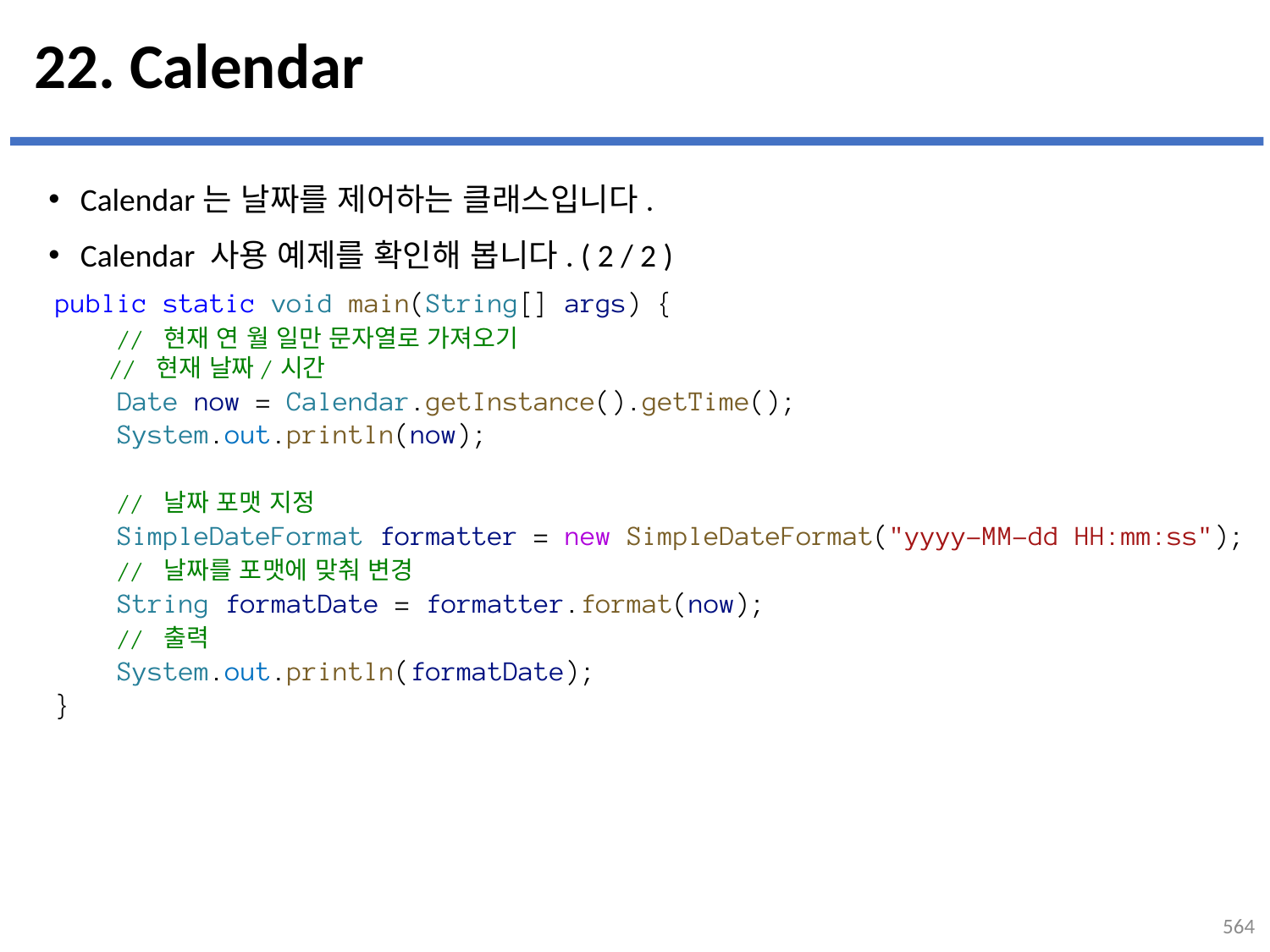

# 22. Calendar
Calendar는 날짜를 제어하는 클래스입니다.
Calendar 사용 예제를 확인해 봅니다. ( 2 / 2 )
public static void main(String[] args) {
    // 현재 연 월 일만 문자열로 가져오기
    // 현재 날짜/시간
    Date now = Calendar.getInstance().getTime();
    System.out.println(now);
    // 날짜 포맷 지정
    SimpleDateFormat formatter = new SimpleDateFormat("yyyy-MM-dd HH:mm:ss");
    // 날짜를 포맷에 맞춰 변경
    String formatDate = formatter.format(now);
    // 출력
    System.out.println(formatDate);
}
564